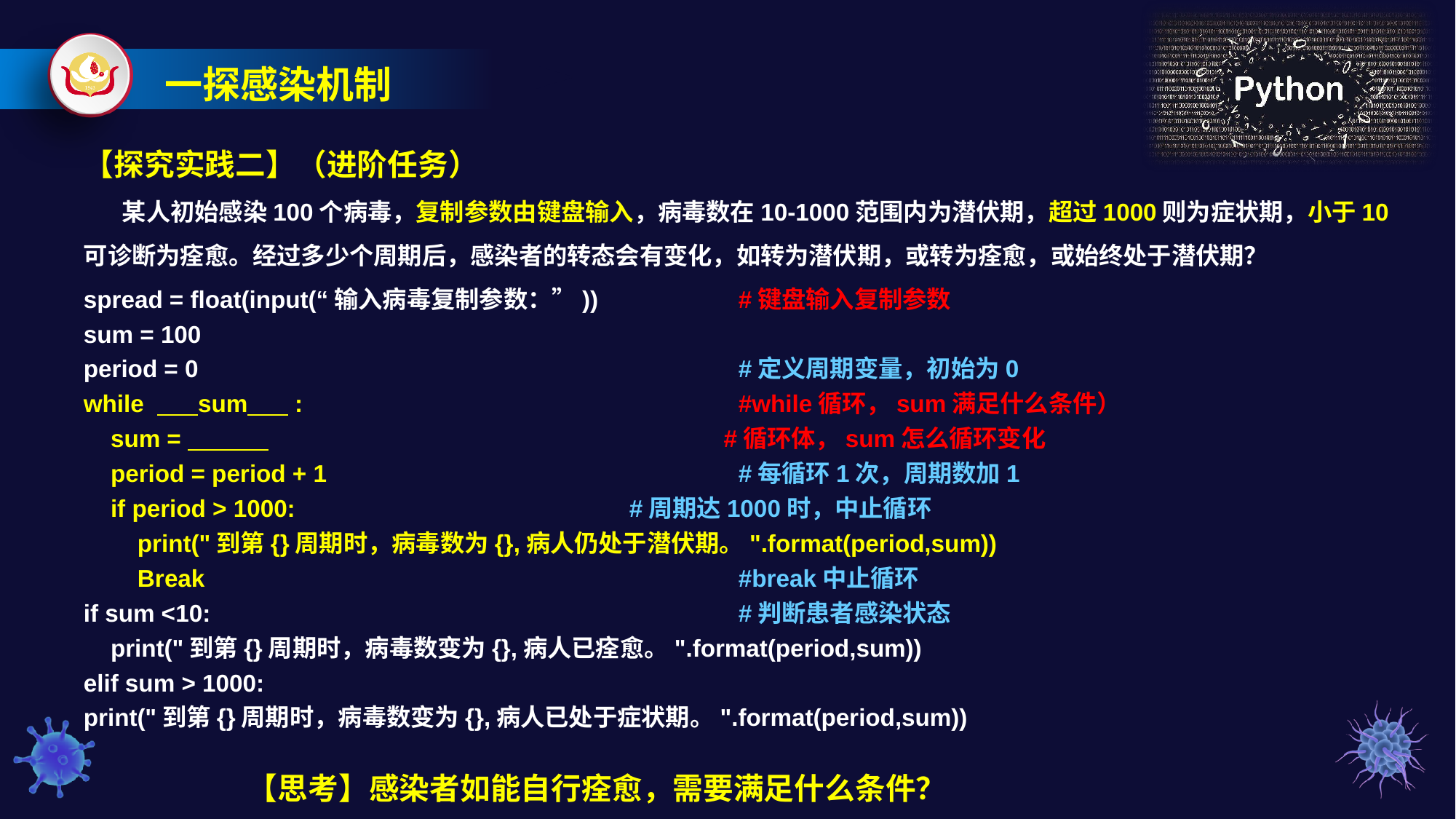

一探感染机制
【探究实践二】（进阶任务）
      某人初始感染100个病毒，复制参数由键盘输入，病毒数在10-1000范围内为潜伏期，超过1000则为症状期，小于10可诊断为痊愈。经过多少个周期后，感染者的转态会有变化，如转为潜伏期，或转为痊愈，或始终处于潜伏期？
spread = float(input(“输入病毒复制参数：”))		#键盘输入复制参数
sum = 100
period = 0					#定义周期变量，初始为0
while        sum       :      				#while循环，sum满足什么条件）
    sum =             	       			              #循环体，sum怎么循环变化
    period = period + 1				#每循环1次，周期数加1
    if period > 1000:				#周期达1000时，中止循环
        print("到第{}周期时，病毒数为{},病人仍处于潜伏期。".format(period,sum))
        Break					#break中止循环
if sum <10:					#判断患者感染状态
    print("到第{}周期时，病毒数变为{},病人已痊愈。".format(period,sum))
elif sum > 1000:
print("到第{}周期时，病毒数变为{},病人已处于症状期。".format(period,sum))
【思考】感染者如能自行痊愈，需要满足什么条件？